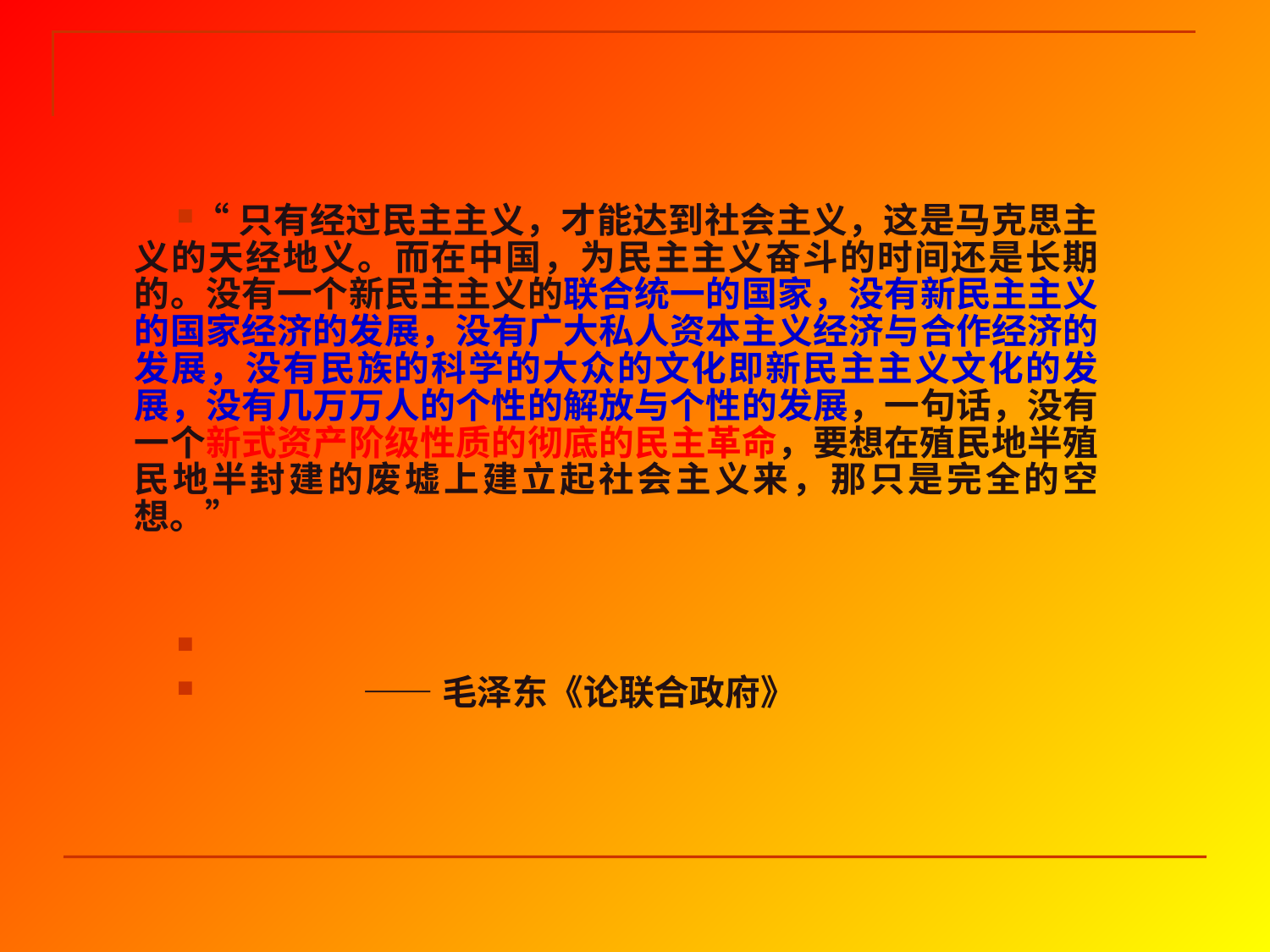

“只有经过民主主义，才能达到社会主义，这是马克思主义的天经地义。而在中国，为民主主义奋斗的时间还是长期的。没有一个新民主主义的联合统一的国家，没有新民主主义的国家经济的发展，没有广大私人资本主义经济与合作经济的发展，没有民族的科学的大众的文化即新民主主义文化的发展，没有几万万人的个性的解放与个性的发展，一句话，没有一个新式资产阶级性质的彻底的民主革命，要想在殖民地半殖民地半封建的废墟上建立起社会主义来，那只是完全的空想。”

                     ——毛泽东《论联合政府》